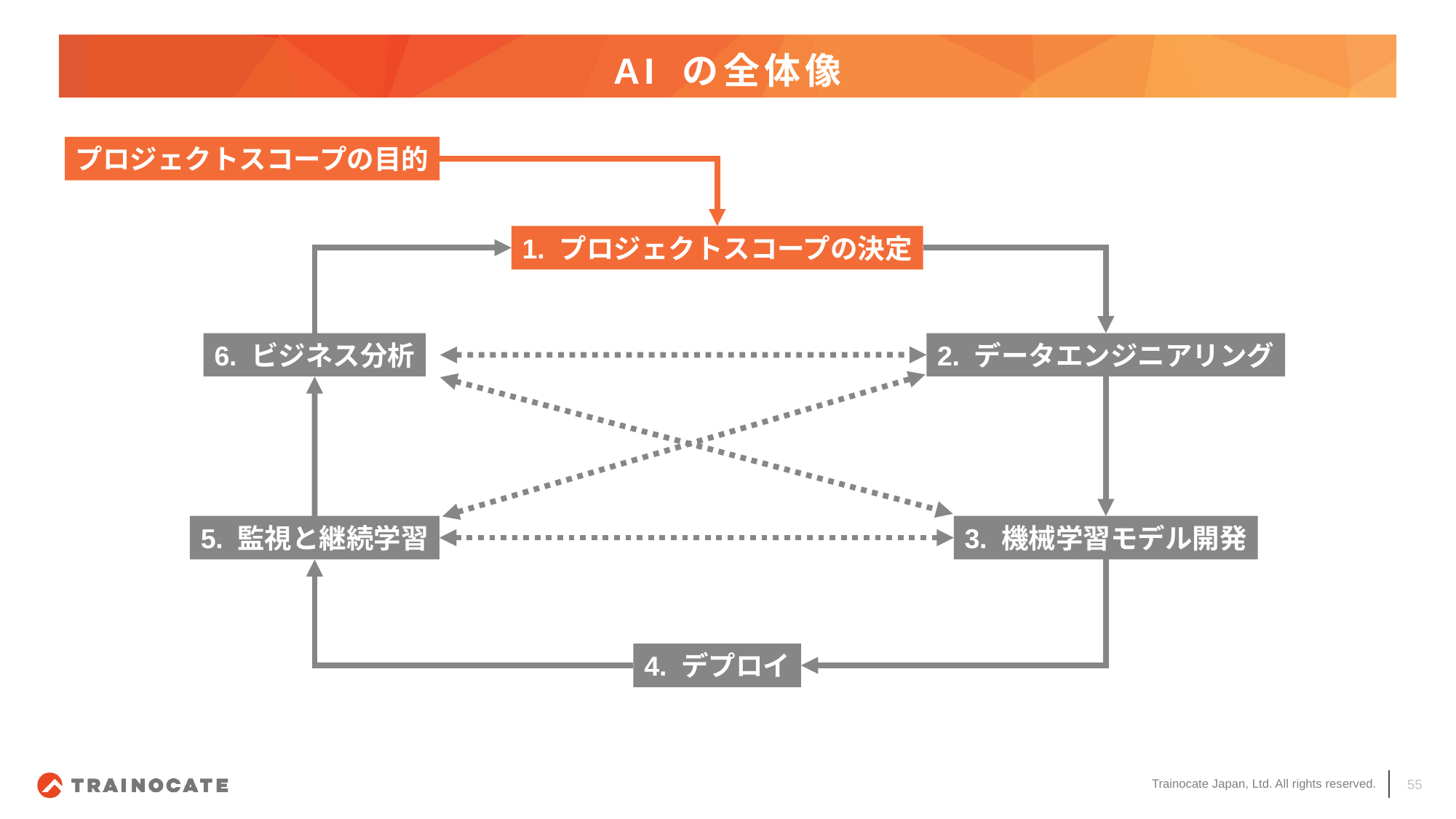

# AI の全体像
プロジェクトスコープの目的
1. プロジェクトスコープの決定
6. ビジネス分析
2. データエンジニアリング
5. 監視と継続学習
3. 機械学習モデル開発
4. デプロイ
55